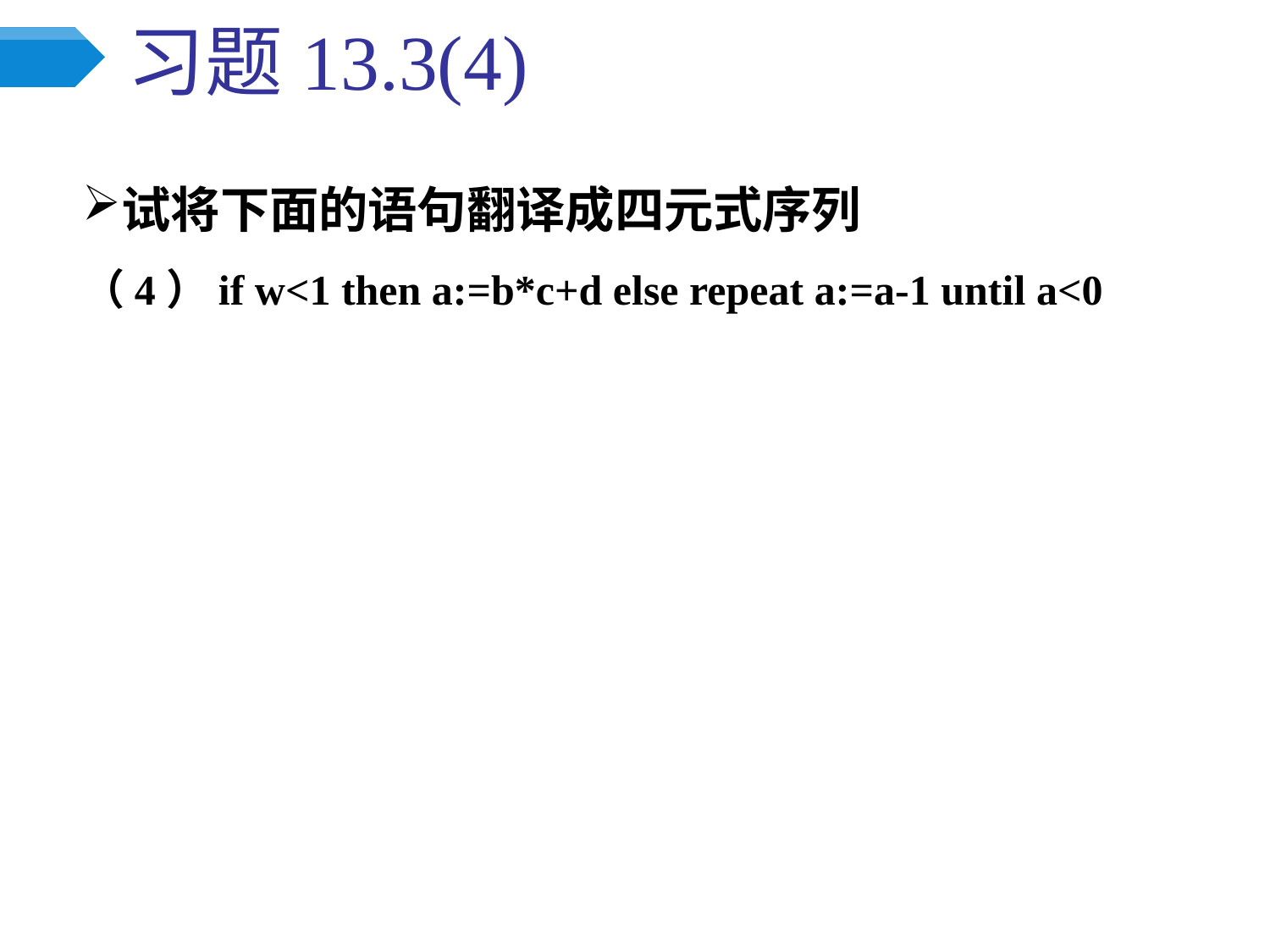

# 习题13.3(4)
试将下面的语句翻译成四元式序列
（4）if w<1 then a:=b*c+d else repeat a:=a-1 until a<0